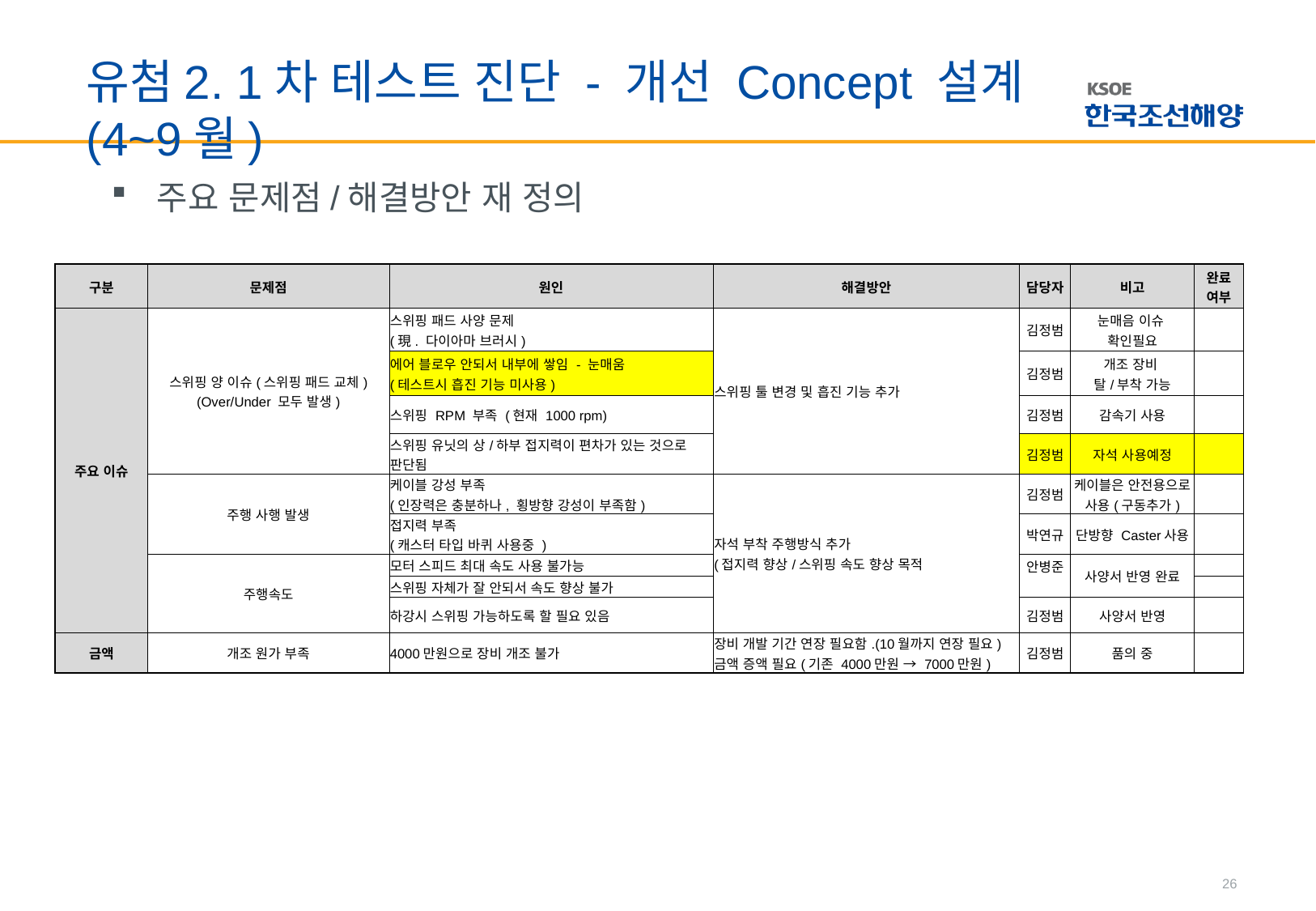

# 유첨2. 1차 테스트 진단 - 개선 Concept 설계(4~9월)
주요 문제점/해결방안 재 정의
| 구분 | 문제점 | 원인 | 해결방안 | 담당자 | 비고 | 완료 여부 |
| --- | --- | --- | --- | --- | --- | --- |
| 주요 이슈 | 스위핑 양 이슈(스위핑 패드 교체) (Over/Under 모두 발생) | 스위핑 패드 사양 문제 (現. 다이아마 브러시) | 스위핑 툴 변경 및 흡진 기능 추가 | 김정범 | 눈매음 이슈 확인필요 |  |
|  |  | 에어 블로우 안되서 내부에 쌓임 - 눈매움 (테스트시 흡진 기능 미사용) |  | 김정범 | 개조 장비 탈/부착 가능 |  |
|  |  | 스위핑 RPM 부족 (현재 1000 rpm) |  | 김정범 | 감속기 사용 |  |
|  |  | 스위핑 유닛의 상/하부 접지력이 편차가 있는 것으로 판단됨 |  | 김정범 | 자석 사용예정 |  |
|  | 주행 사행 발생 | 케이블 강성 부족 (인장력은 충분하나, 횡방향 강성이 부족함) | 자석 부착 주행방식 추가 (접지력 향상/스위핑 속도 향상 목적 | 김정범 | 케이블은 안전용으로 사용(구동추가) |  |
|  |  | 접지력 부족 (캐스터 타입 바퀴 사용중 ) |  | 박연규 | 단방향 Caster사용 |  |
|  | 주행속도 | 모터 스피드 최대 속도 사용 불가능 |  | 안병준 | 사양서 반영 완료 |  |
|  |  | 스위핑 자체가 잘 안되서 속도 향상 불가 |  |  |  |  |
|  |  | 하강시 스위핑 가능하도록 할 필요 있음 |  | 김정범 | 사양서 반영 |  |
| 금액 | 개조 원가 부족 | 4000만원으로 장비 개조 불가 | 장비 개발 기간 연장 필요함.(10월까지 연장 필요) 금액 증액 필요(기존 4000만원 → 7000만원) | 김정범 | 품의 중 |  |
26